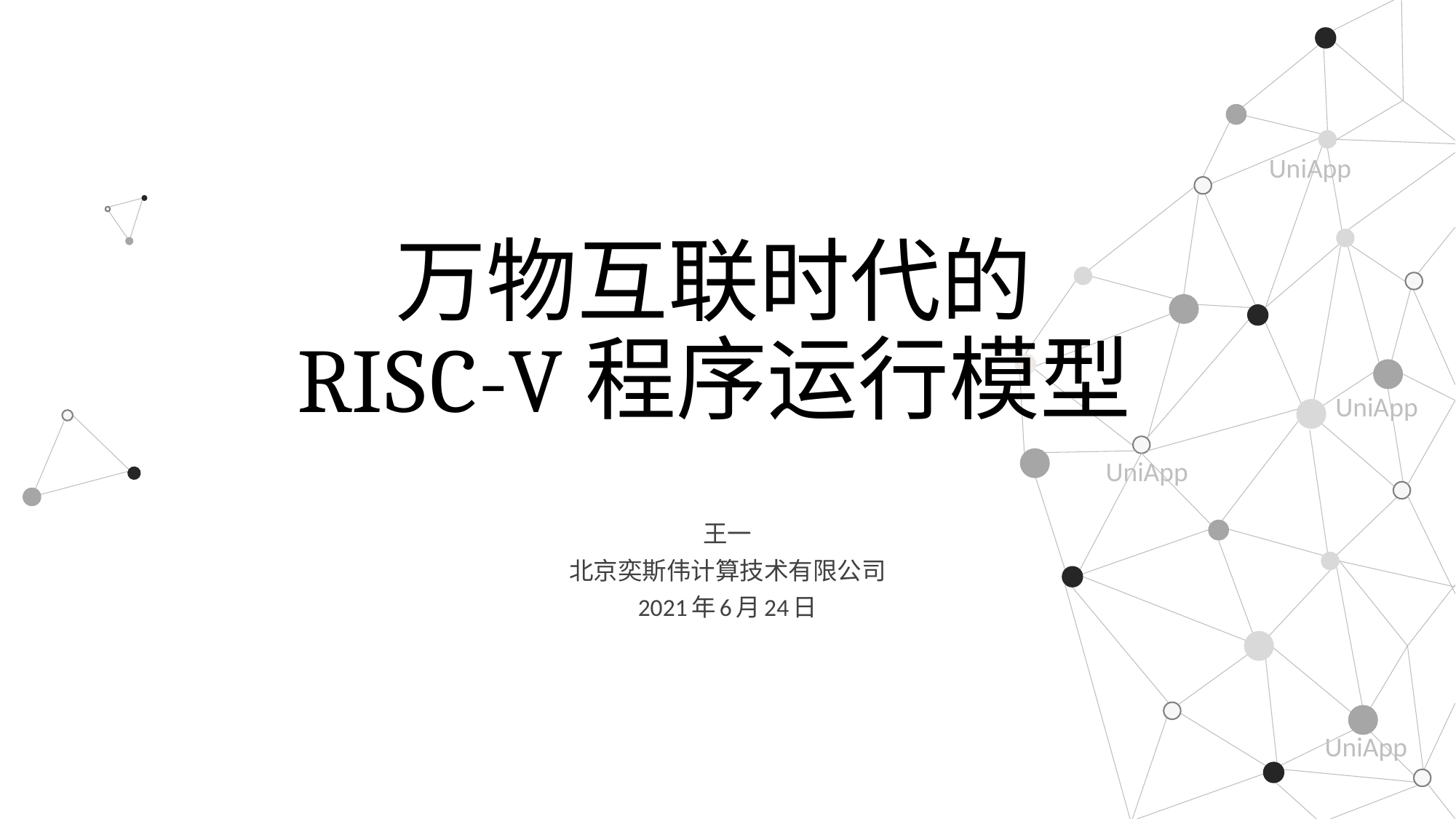

UniApp
# 万物互联时代的 RISC-V程序运行模型

UniApp

UniApp

王一
北京奕斯伟计算技术有限公司
2021年6月24日

UniApp